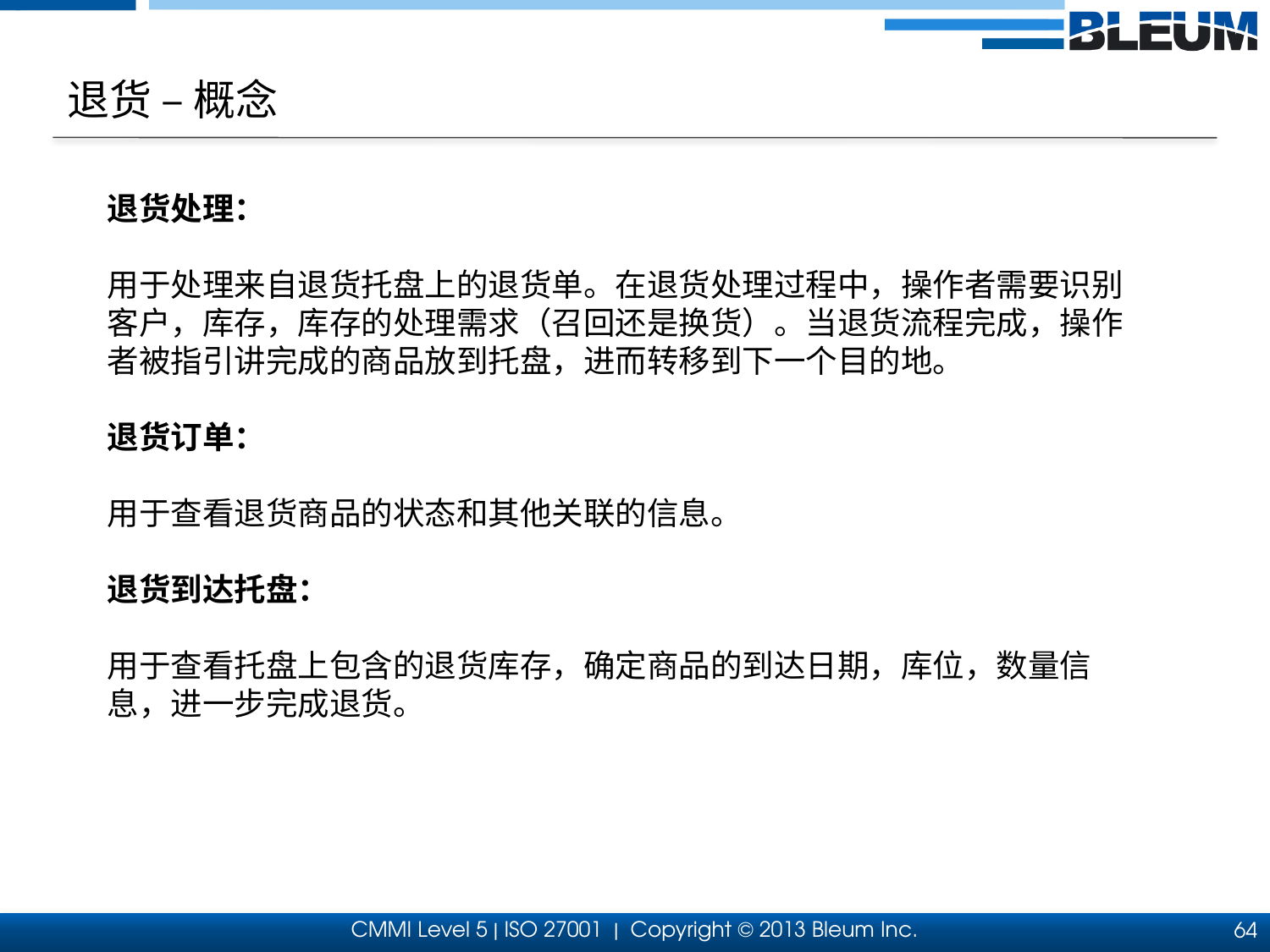

退货 – 概念
退货处理：

用于处理来自退货托盘上的退货单。在退货处理过程中，操作者需要识别客户，库存，库存的处理需求（召回还是换货）。当退货流程完成，操作者被指引讲完成的商品放到托盘，进而转移到下一个目的地。

退货订单：

用于查看退货商品的状态和其他关联的信息。

退货到达托盘：

用于查看托盘上包含的退货库存，确定商品的到达日期，库位，数量信息，进一步完成退货。

64